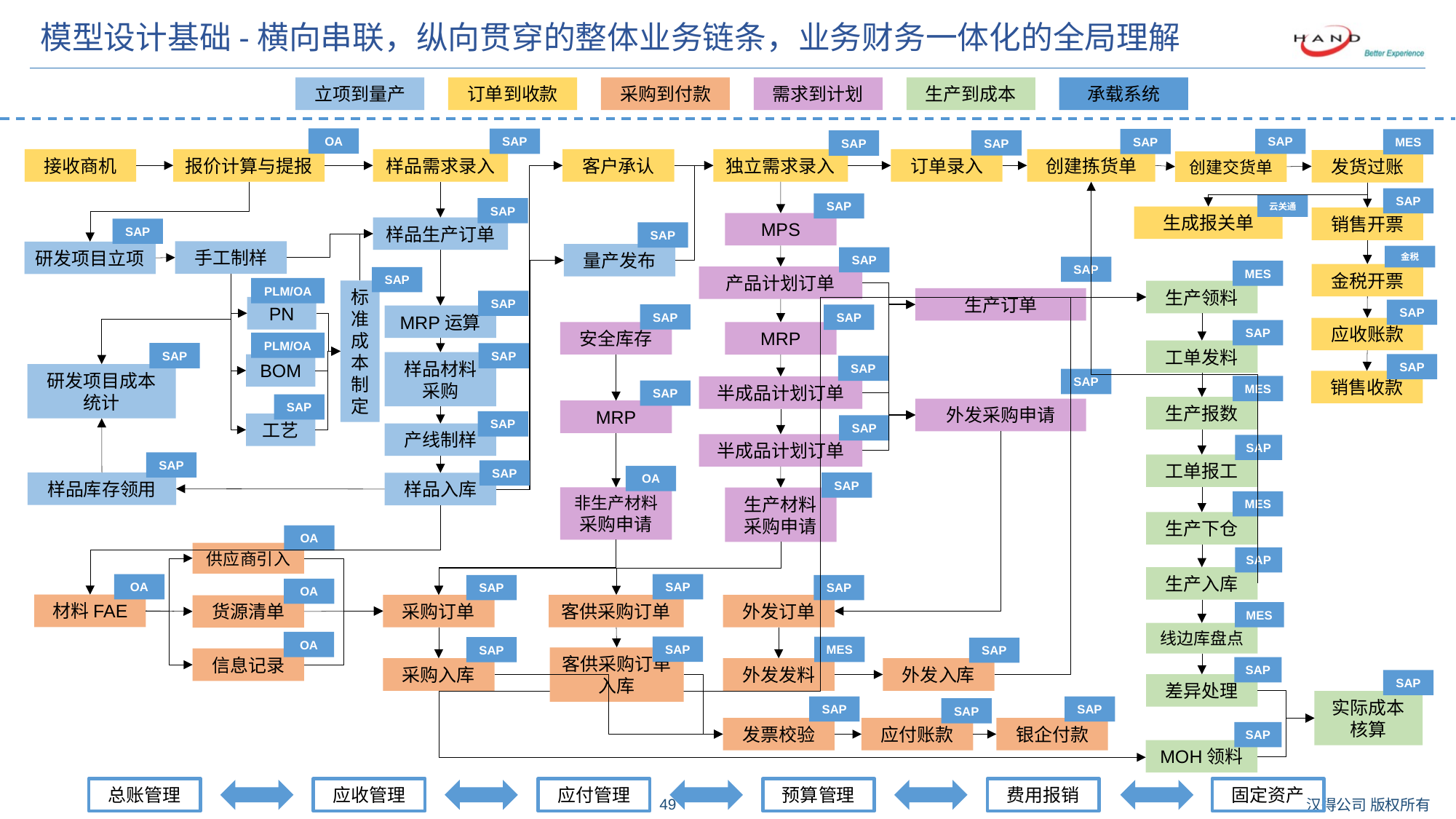

# 模型设计基础-横向串联，纵向贯穿的整体业务链条，业务财务一体化的全局理解
立项到量产
订单到收款
采购到付款
需求到计划
生产到成本
承载系统
OA
SAP
SAP
SAP
MES
SAP
SAP
订单录入
创建拣货单
接收商机
报价计算与提报
样品需求录入
客户承认
独立需求录入
发货过账
创建交货单
SAP
SAP
云关通
SAP
生成报关单
销售开票
MPS
样品生产订单
SAP
SAP
手工制样
研发项目立项
量产发布
金税
SAP
SAP
MES
金税开票
产品计划订单
SAP
PLM/OA
标准成本
制定
生产领料
生产订单
SAP
PN
SAP
SAP
SAP
MRP运算
应收账款
SAP
安全库存
MRP
PLM/OA
工单发料
SAP
SAP
样品材料
采购
SAP
BOM
SAP
研发项目成本
统计
SAP
销售收款
MES
半成品计划订单
SAP
SAP
生产报数
外发采购申请
MRP
SAP
工艺
SAP
产线制样
半成品计划订单
SAP
SAP
工单报工
SAP
OA
SAP
样品库存领用
样品入库
非生产材料
采购申请
生产材料
采购申请
MES
生产下仓
OA
供应商引入
SAP
生产入库
OA
SAP
SAP
SAP
OA
材料FAE
客供采购订单
外发订单
采购订单
货源清单
MES
线边库盘点
OA
SAP
MES
SAP
SAP
客供采购订单
入库
信息记录
SAP
外发发料
外发入库
采购入库
SAP
差异处理
实际成本
核算
SAP
SAP
SAP
发票校验
应付账款
银企付款
SAP
MOH领料
总账管理
应收管理
应付管理
预算管理
固定资产
费用报销